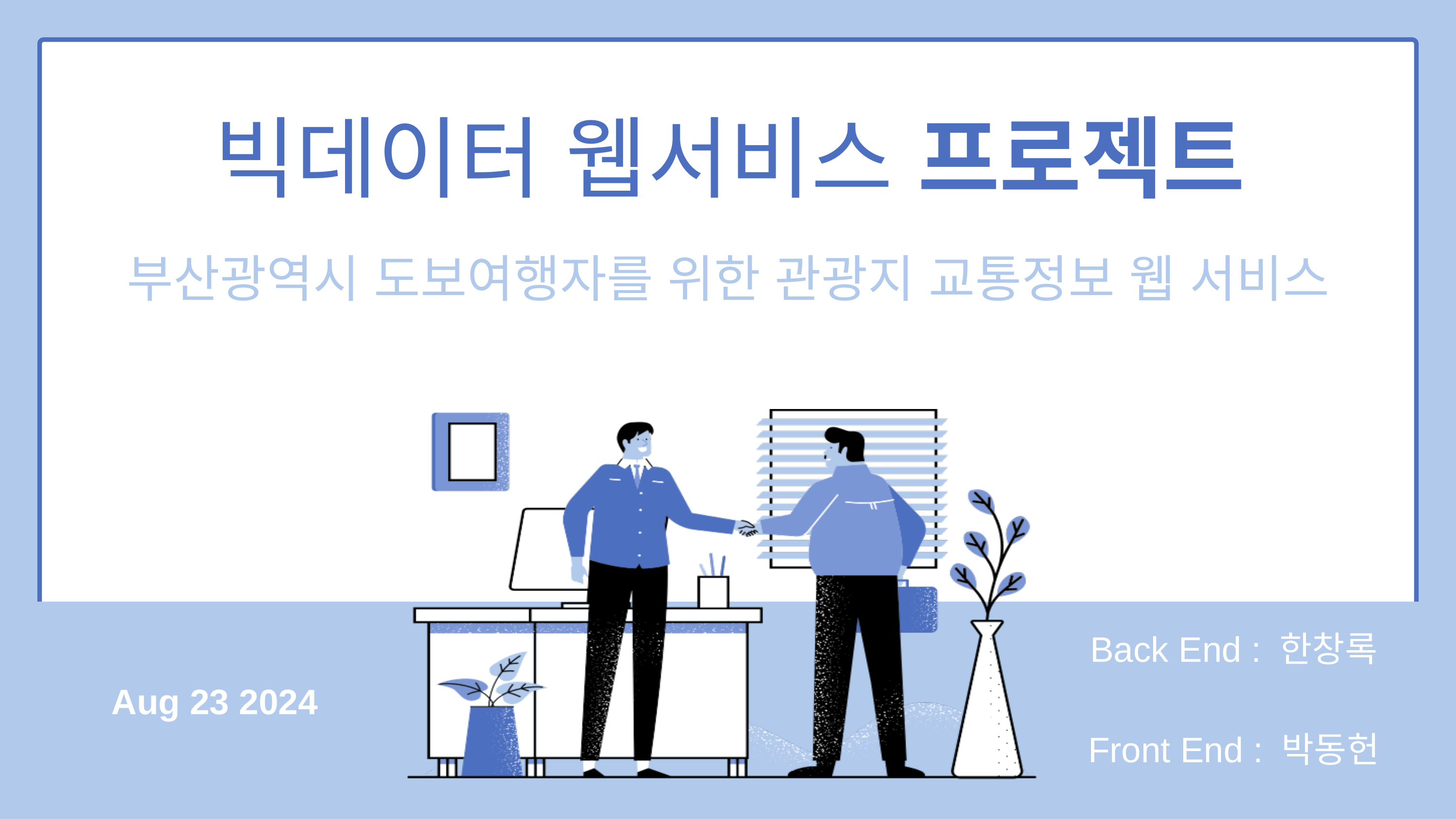

빅데이터 웹서비스 프로젝트
부산광역시 도보여행자를 위한 관광지 교통정보 웹 서비스

Back End : 한창록

Front End : 박동헌
Aug 23 2024